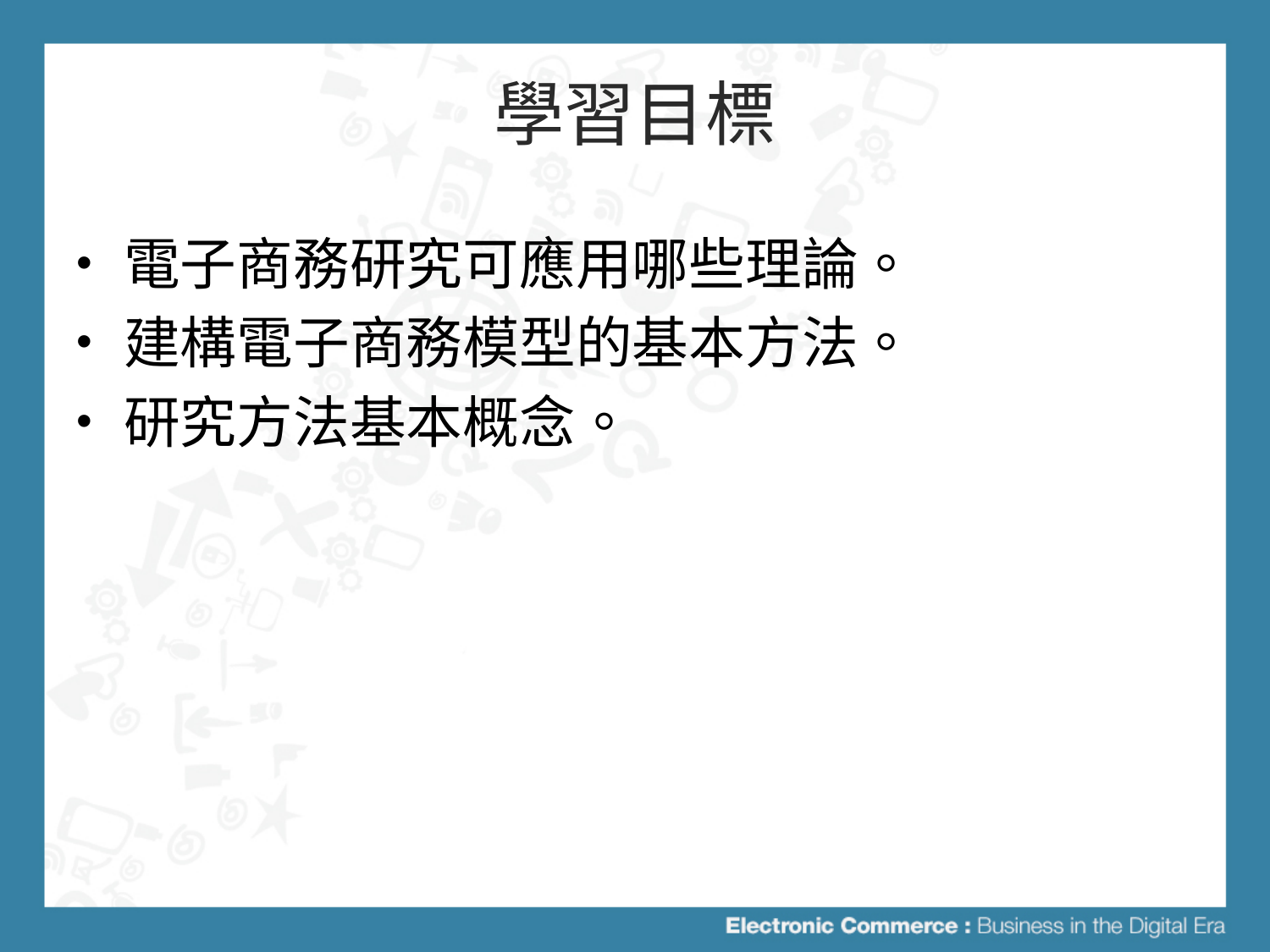

# 學習目標
電子商務研究可應用哪些理論。
建構電子商務模型的基本方法。
研究方法基本概念。